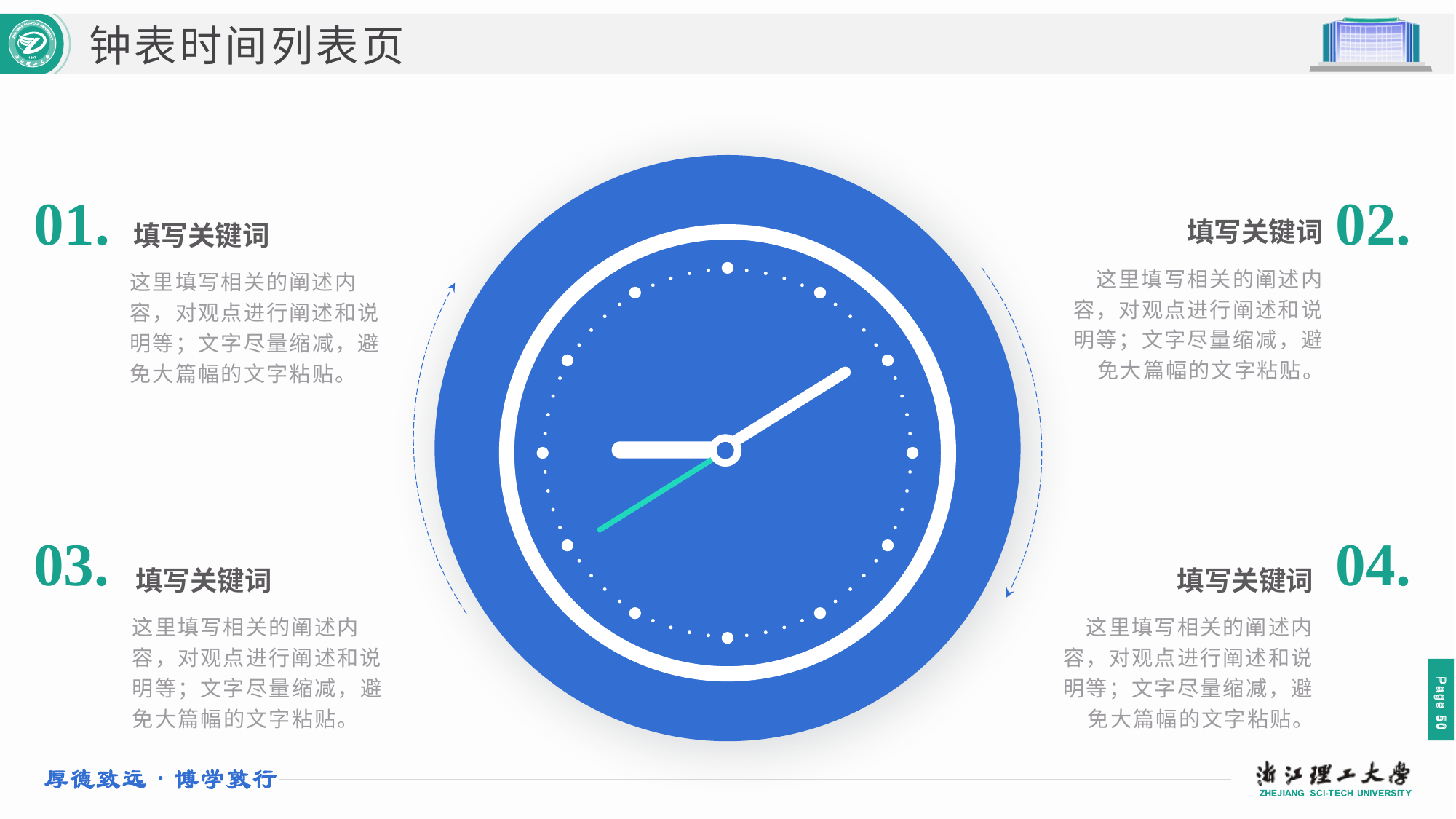

钟表时间列表页

01.
02.
填写关键词
填写关键词

这里填写相关的阐述内容，对观点进行阐述和说明等；文字尽量缩减，避免大篇幅的文字粘贴。

这里填写相关的阐述内容，对观点进行阐述和说明等；文字尽量缩减，避免大篇幅的文字粘贴。

03.
04.
填写关键词
填写关键词
这里填写相关的阐述内容，对观点进行阐述和说明等；文字尽量缩减，避免大篇幅的文字粘贴。

这里填写相关的阐述内容，对观点进行阐述和说明等；文字尽量缩减，避免大篇幅的文字粘贴。

  Page 50